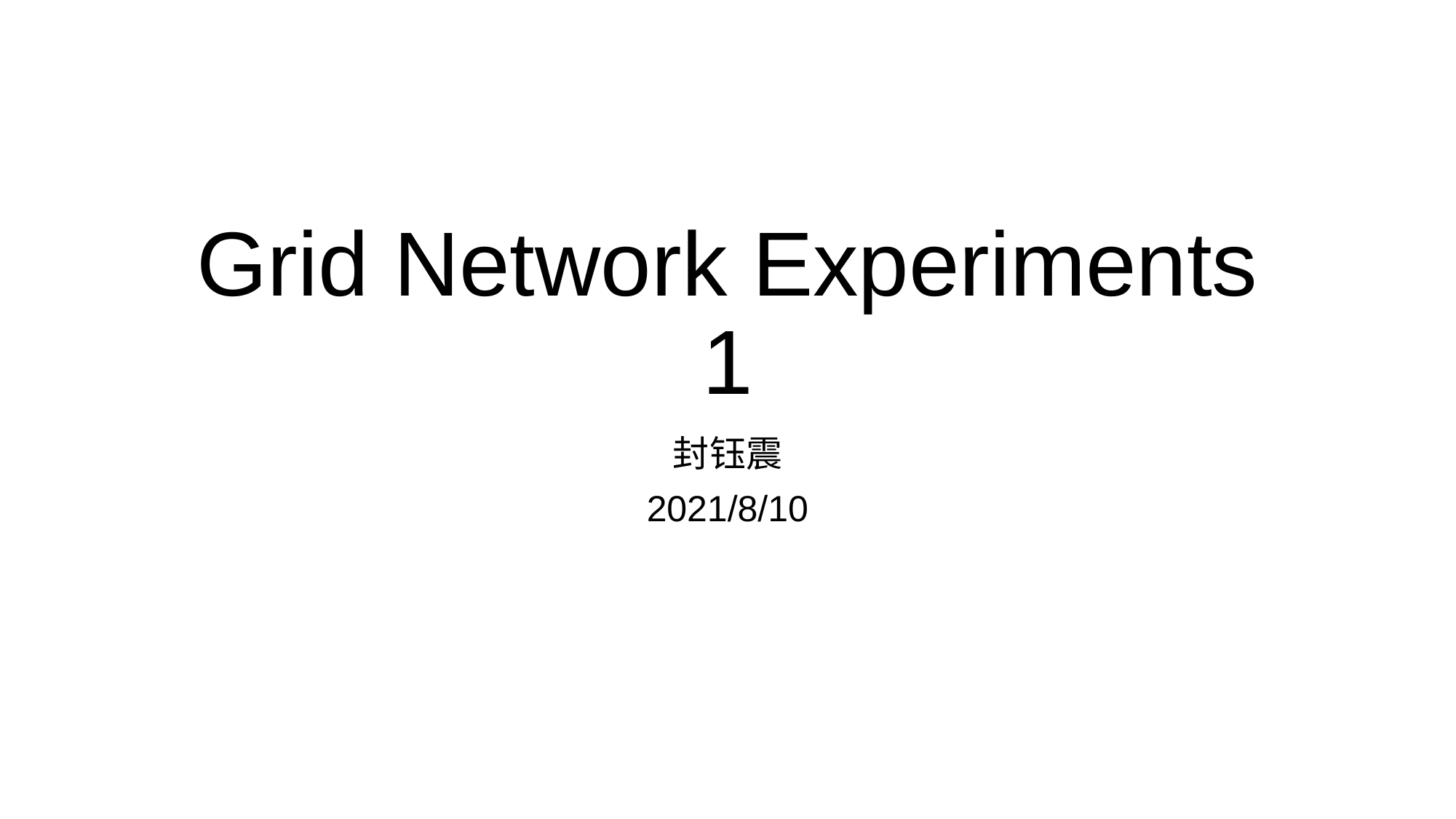

# Grid Network Experiments 1
封钰震
2021/8/10